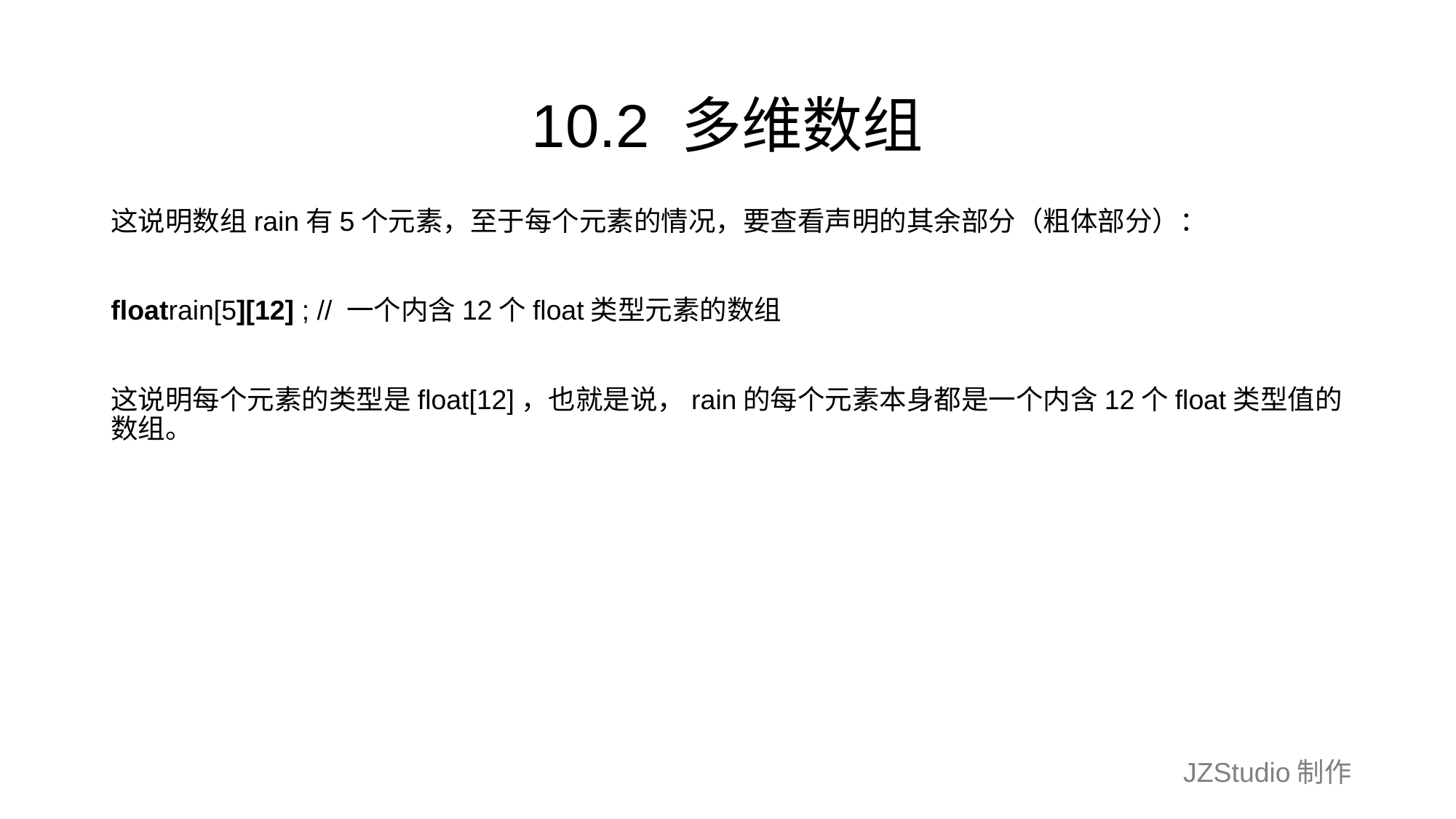

# 10.2 多维数组
这说明数组rain有5个元素，至于每个元素的情况，要查看声明的其余部分（粗体部分）：

floatrain[5][12] ; // 一个内含12个float类型元素的数组

这说明每个元素的类型是float[12]，也就是说，rain的每个元素本身都是一个内含12个float类型值的数组。